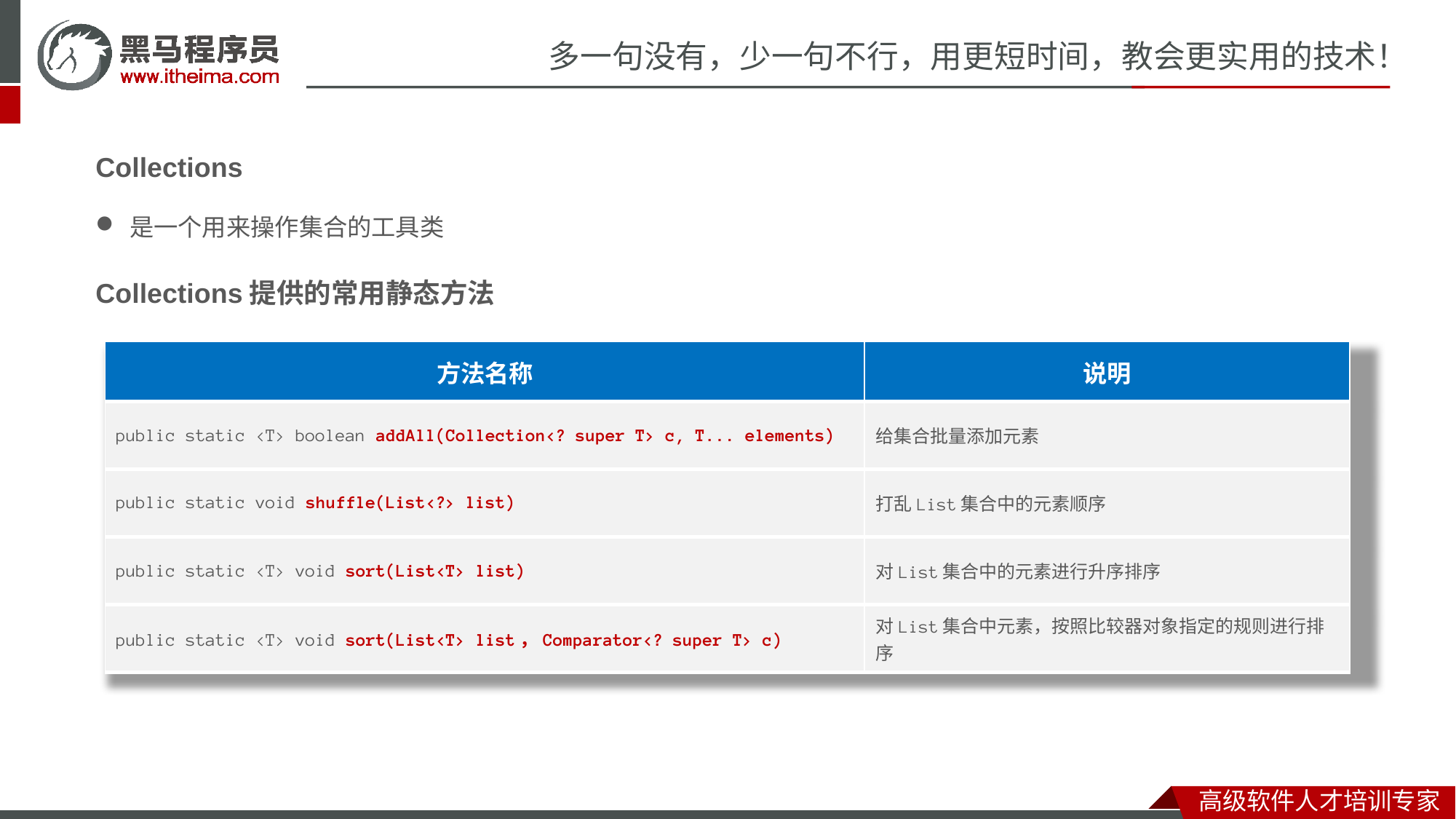

Collections

是一个用来操作集合的工具类
Collections提供的常用静态方法
| 方法名称 | 说明 |
| --- | --- |
| public static <T> boolean addAll(Collection<? super T> c, T... elements) | 给集合批量添加元素 |
| public static void shuffle(List<?> list) | 打乱List集合中的元素顺序 |
| public static <T> void sort(List<T> list) | 对List集合中的元素进行升序排序 |
| public static <T> void sort(List<T> list，Comparator<? super T> c) | 对List集合中元素，按照比较器对象指定的规则进行排序 |